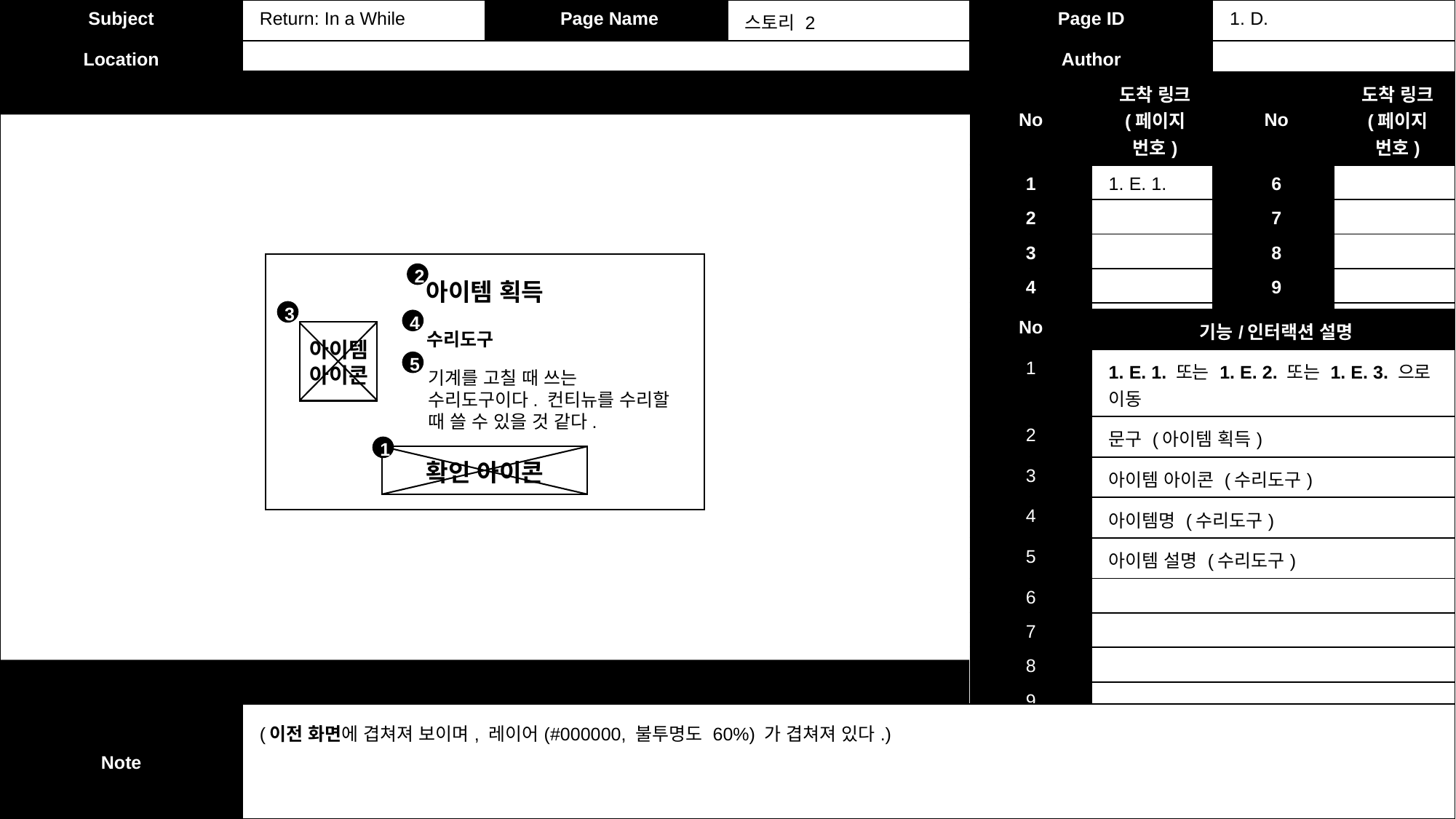

| Subject | Return: In a While | Page Name | 스토리 2 | Page ID | 1. D. |
| --- | --- | --- | --- | --- | --- |
| Location |  |  |  | Author |  |

| No | 도착 링크 (페이지 번호) | No | 도착 링크 (페이지 번호) |
| --- | --- | --- | --- |
| 1 | 1. E. 1. | 6 |  |
| 2 |  | 7 |  |
| 3 |  | 8 |  |
| 4 |  | 9 |  |
| 5 |  | 10 |  |

2
아이템 획득
3
| No | 기능/인터랙션 설명 |
| --- | --- |
| 1 | 1. E. 1. 또는 1. E. 2. 또는 1. E. 3. 으로 이동 |
| 2 | 문구 (아이템 획득) |
| 3 | 아이템 아이콘 (수리도구) |
| 4 | 아이템명 (수리도구) |
| 5 | 아이템 설명 (수리도구) |
| 6 |  |
| 7 |  |
| 8 |  |
| 9 |  |
| 10 |  |
4

수리도구
아이템
아이콘
5
기계를 고칠 때 쓰는 수리도구이다. 컨티뉴를 수리할 때 쓸 수 있을 것 같다.
1

확인 아이콘

| Note | (이전 화면에 겹쳐져 보이며, 레이어(#000000, 불투명도 60%) 가 겹쳐져 있다.) |
| --- | --- |